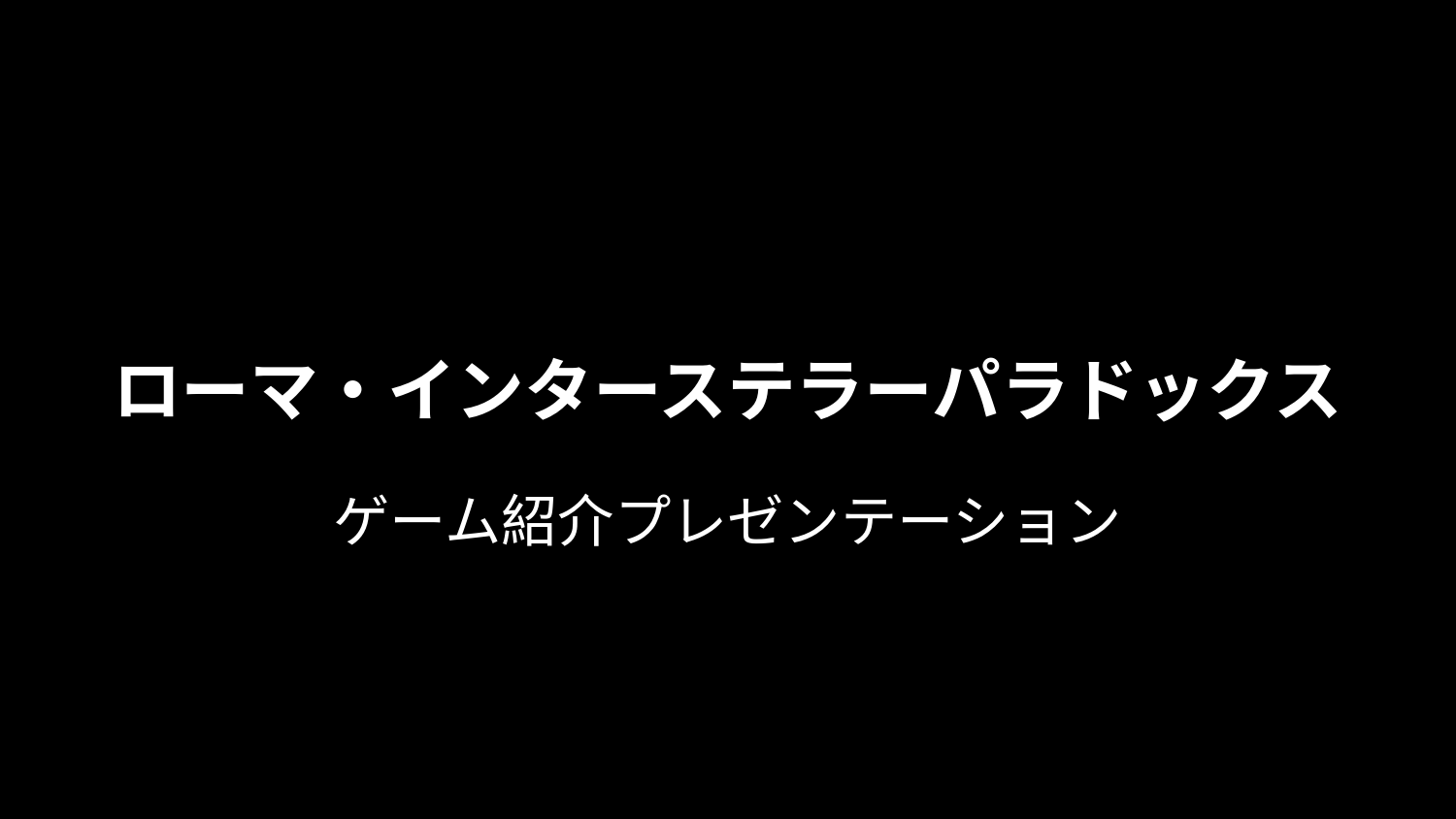

# ローマ・インターステラーパラドックス
ゲーム紹介プレゼンテーション